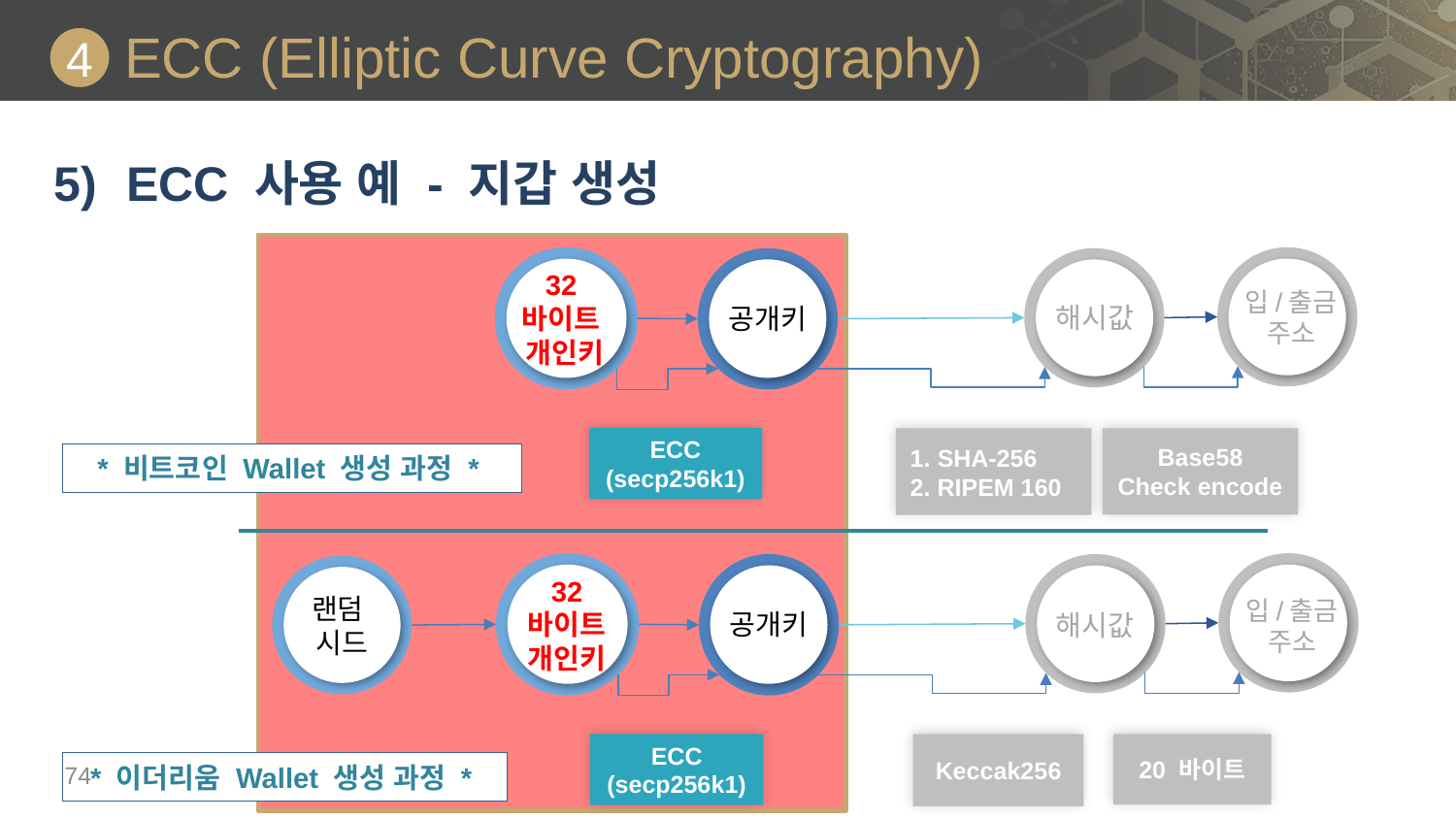

# ECC (Elliptic Curve Cryptography)
4
ECC 사용 예 - 지갑 생성

32
바이트
개인키

입/출금 주소
공개키

해시값
ECC
(secp256k1)
1. SHA-256
2. RIPEM 160
Base58
Check encode
* 비트코인 Wallet 생성 과정 *

32
바이트 개인키

공개키

랜덤
시드

해시값
입/출금 주소
ECC
(secp256k1)
20 바이트
Keccak256
* 이더리움 Wallet 생성 과정 *
74